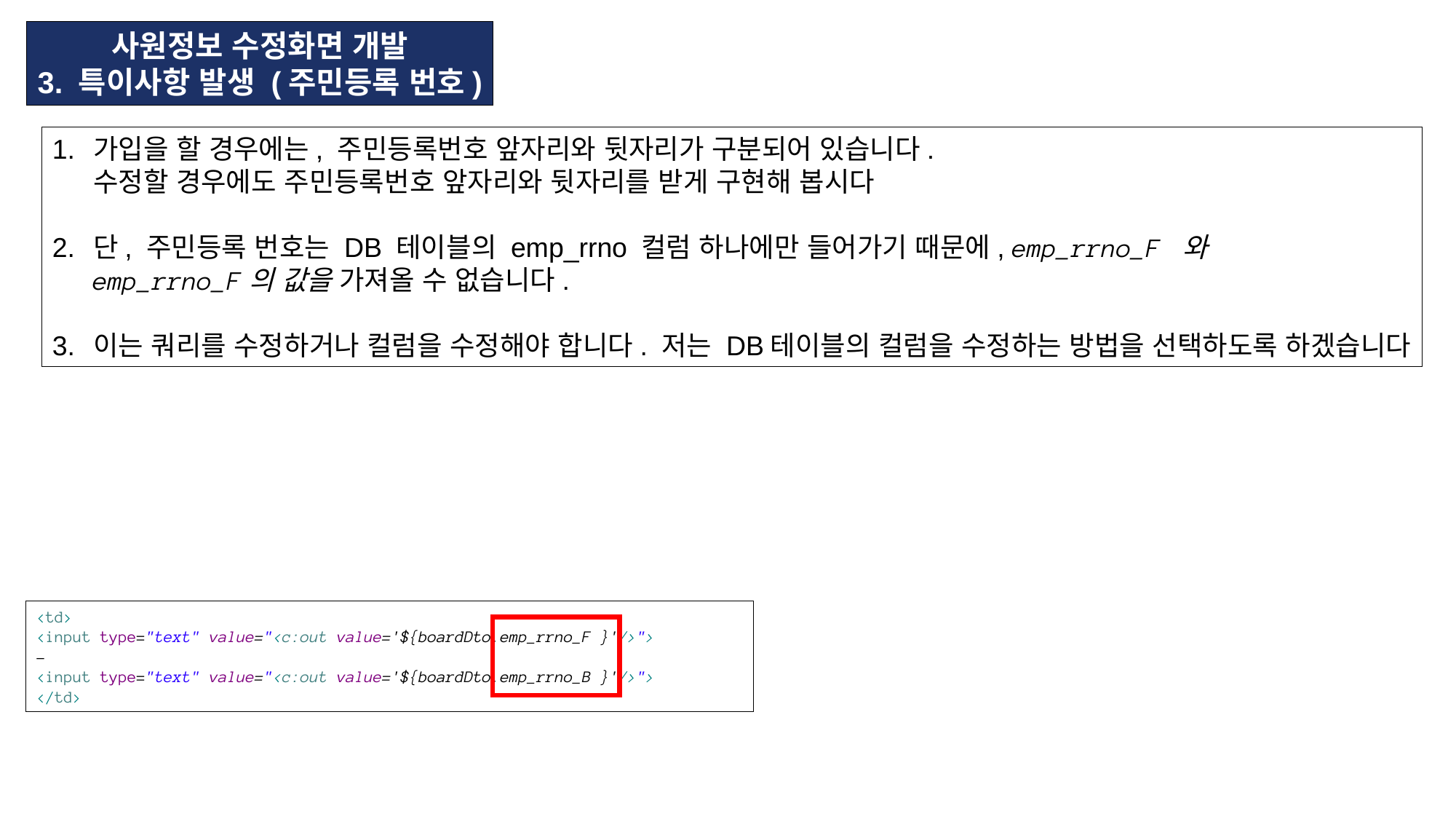

사원정보 수정화면 개발
3. 특이사항 발생 (주민등록 번호)
가입을 할 경우에는, 주민등록번호 앞자리와 뒷자리가 구분되어 있습니다.
수정할 경우에도 주민등록번호 앞자리와 뒷자리를 받게 구현해 봅시다

단, 주민등록 번호는 DB 테이블의 emp_rrno 컬럼 하나에만 들어가기 때문에, emp_rrno_F 와
emp_rrno_F의 값을 가져올 수 없습니다.

이는 쿼리를 수정하거나 컬럼을 수정해야 합니다. 저는 DB테이블의 컬럼을 수정하는 방법을 선택하도록 하겠습니다
<td>
<input type="text" value="<c:out value='${boardDto.emp_rrno_F }'/>">
-
<input type="text" value="<c:out value='${boardDto.emp_rrno_B }'/>">
</td>